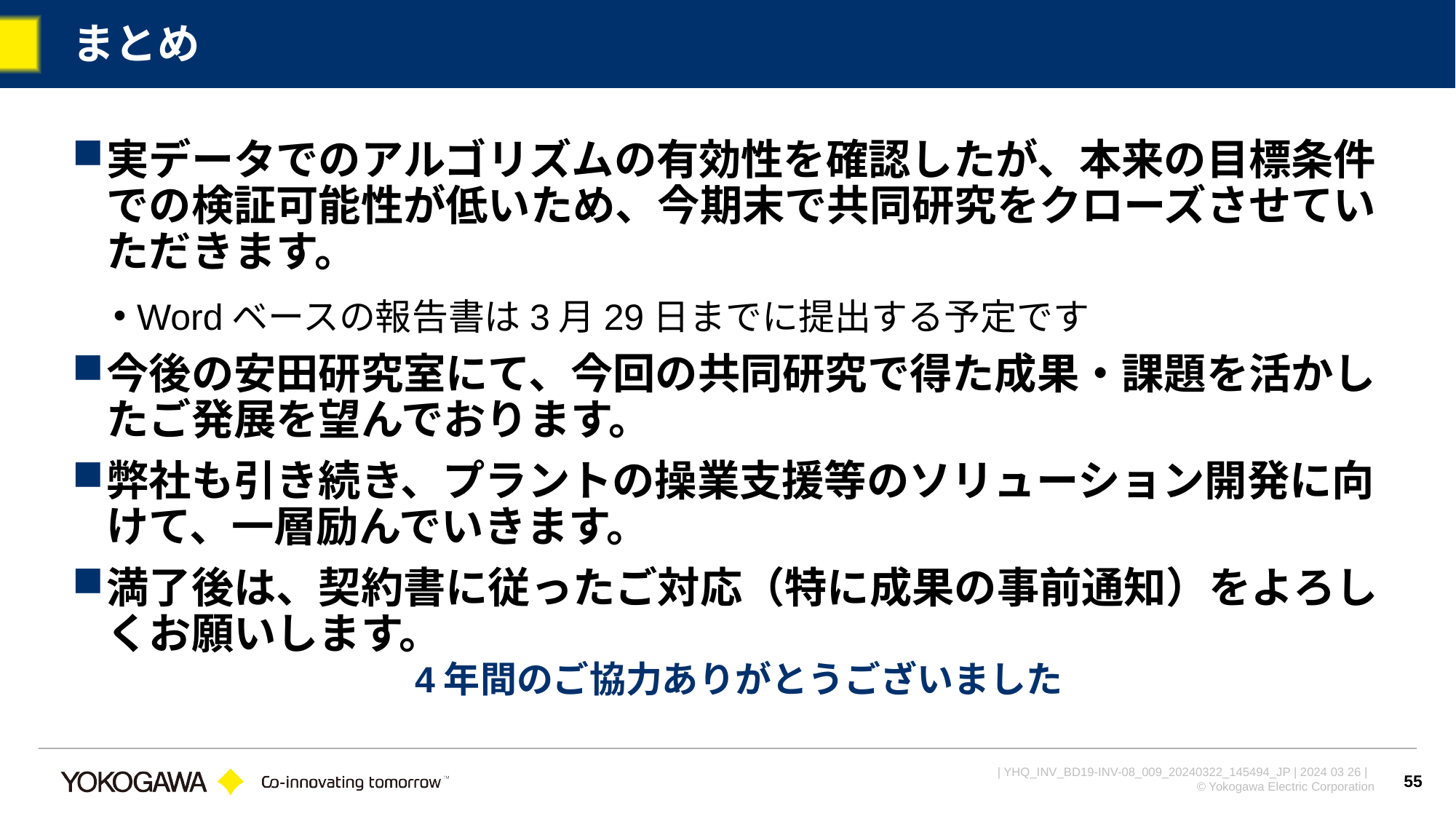

# まとめ
実データでのアルゴリズムの有効性を確認したが、本来の目標条件での検証可能性が低いため、今期末で共同研究をクローズさせていただきます。
Wordベースの報告書は3月29日までに提出する予定です
今後の安田研究室にて、今回の共同研究で得た成果・課題を活かしたご発展を望んでおります。
弊社も引き続き、プラントの操業支援等のソリューション開発に向けて、一層励んでいきます。
満了後は、契約書に従ったご対応（特に成果の事前通知）をよろしくお願いします。
4年間のご協力ありがとうございました
55